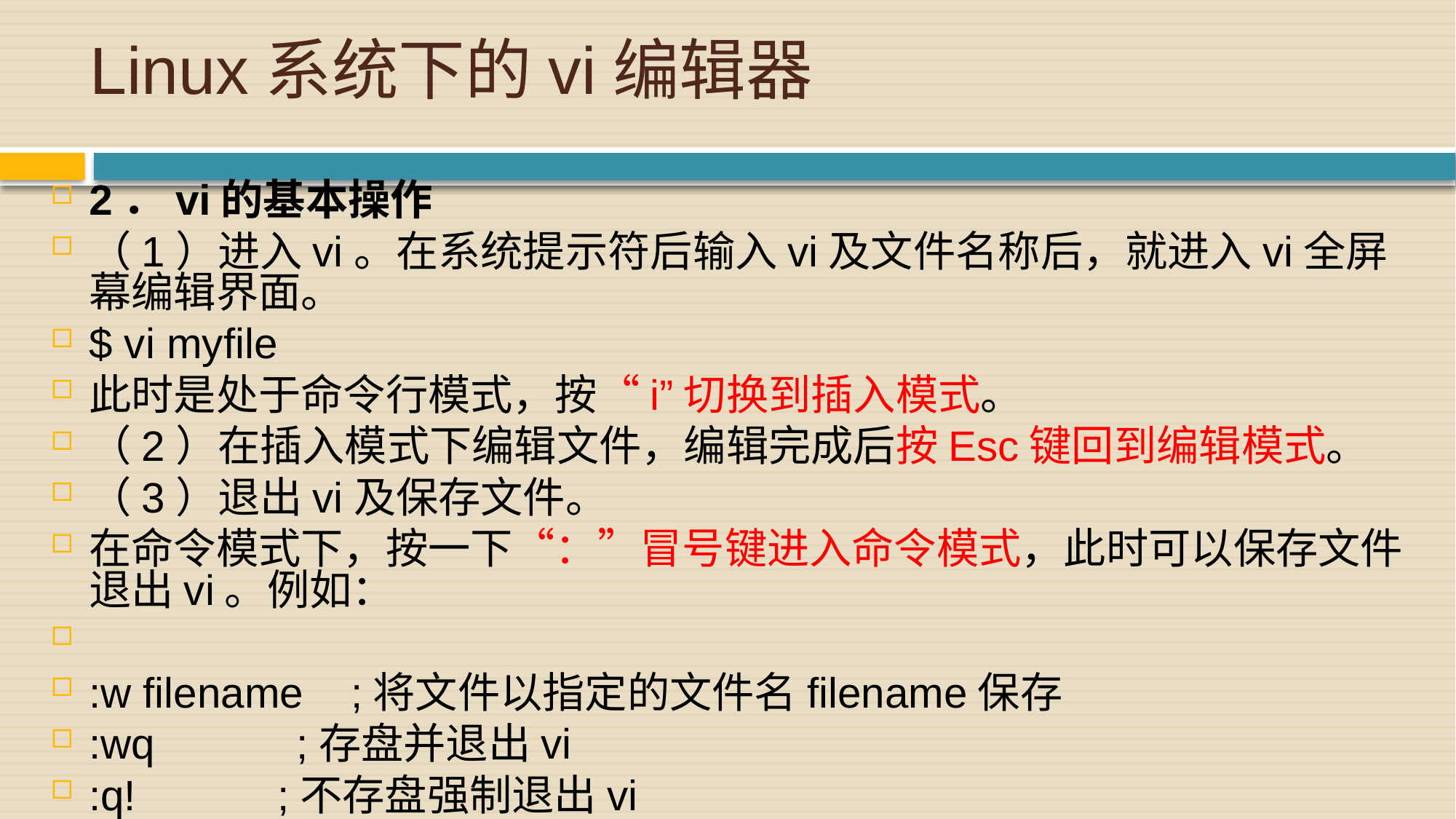

# Linux系统下的vi编辑器
2．vi的基本操作
（1）进入vi。在系统提示符后输入vi及文件名称后，就进入vi全屏幕编辑界面。
$ vi myfile
此时是处于命令行模式，按“i”切换到插入模式。
（2）在插入模式下编辑文件，编辑完成后按Esc键回到编辑模式。
（3）退出vi及保存文件。
在命令模式下，按一下“：”冒号键进入命令模式，此时可以保存文件退出vi。例如：

:w filename    ;将文件以指定的文件名filename保存
:wq            ;存盘并退出vi
:q!            ;不存盘强制退出vi